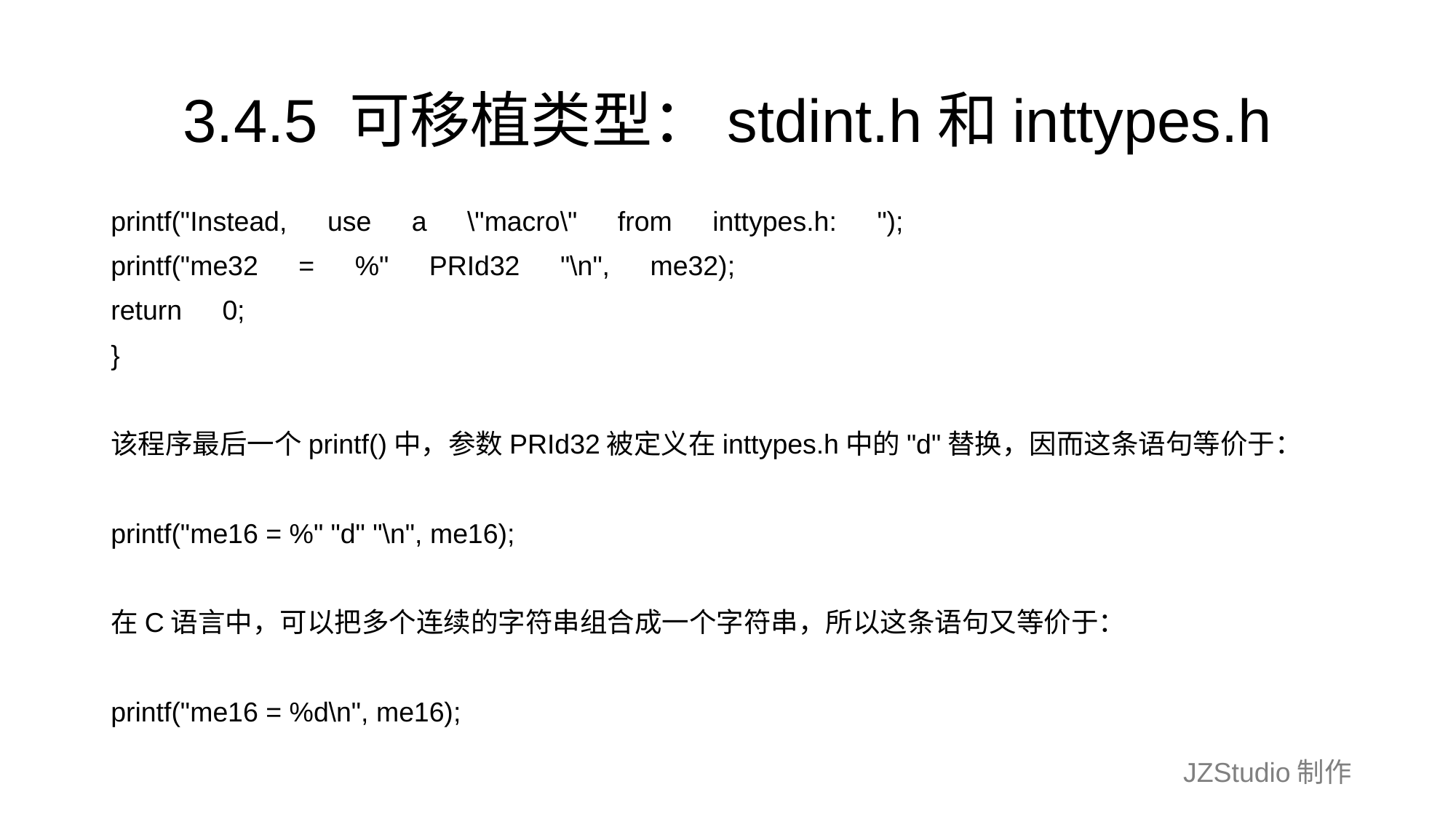

# 3.4.5 可移植类型：stdint.h和inttypes.h
printf("Instead,　use　a　\"macro\"　from　inttypes.h:　");
printf("me32　=　%"　PRId32　"\n",　me32);
return　0;
}

该程序最后一个printf()中，参数PRId32被定义在inttypes.h中的"d"替换，因而这条语句等价于：

printf("me16 = %" "d" "\n", me16);

在C语言中，可以把多个连续的字符串组合成一个字符串，所以这条语句又等价于：

printf("me16 = %d\n", me16);